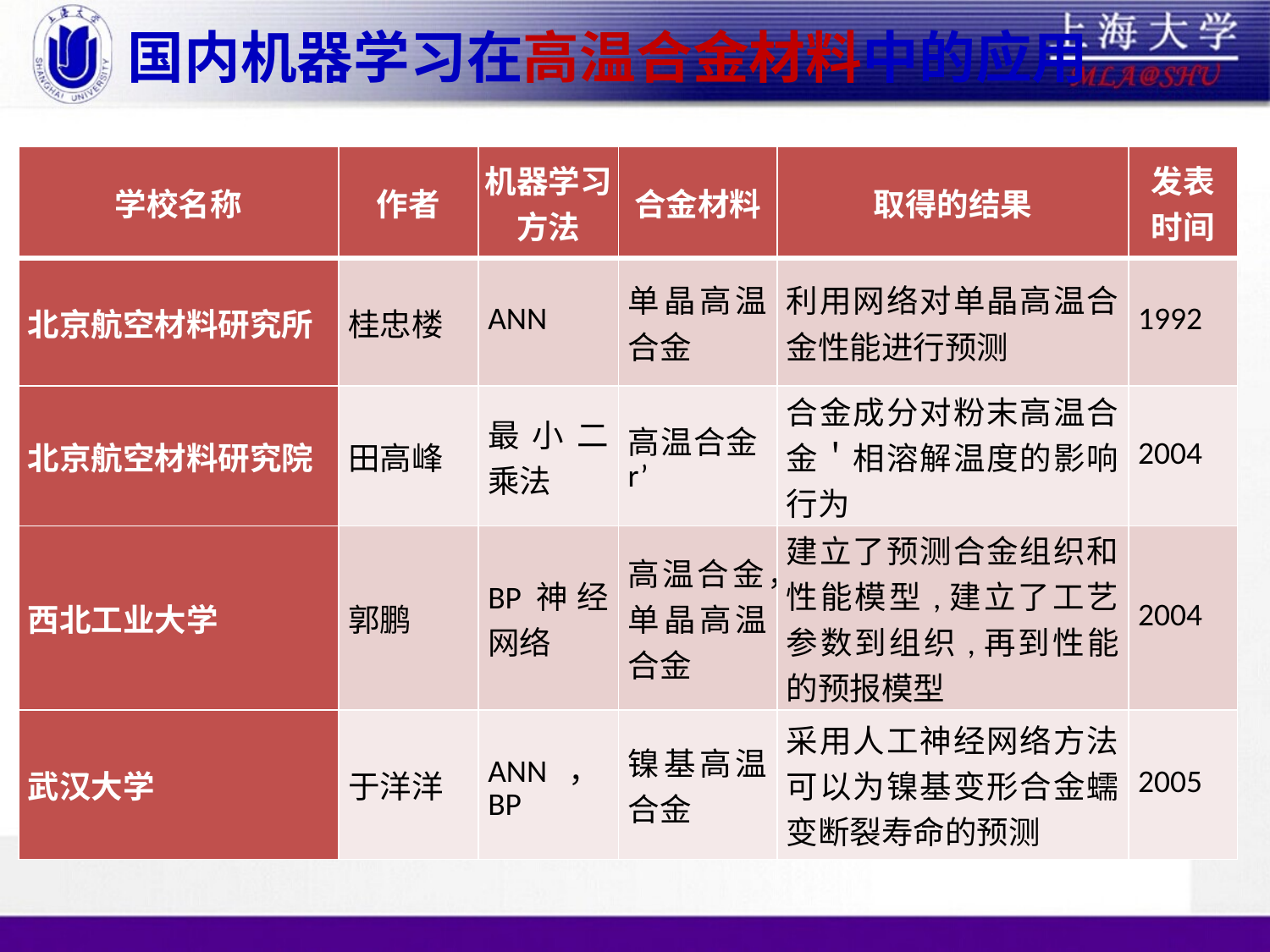

# 国内机器学习在高温合金材料中的应用

| 学校名称 | 作者 | 机器学习方法 | 合金材料 | 取得的结果 | 发表 时间 |
| --- | --- | --- | --- | --- | --- |
| 北京航空材料研究所 | 桂忠楼 | ANN | 单晶高温合金 | 利用网络对单晶高温合金性能进行预测 | 1992 |
| 北京航空材料研究院 | 田高峰 | 最小二乘法 | 高温合金r’ | 合金成分对粉末高温合金＇相溶解温度的影响行为 | 2004 |
| 西北工业大学 | 郭鹏 | BP神经网络 | 高温合金，单晶高温合金 | 建立了预测合金组织和性能模型,建立了工艺参数到组织,再到性能的预报模型 | 2004 |
| 武汉大学 | 于洋洋 | ANN，BP | 镍基高温合金 | 采用人工神经网络方法可以为镍基变形合金蠕变断裂寿命的预测 | 2005 |